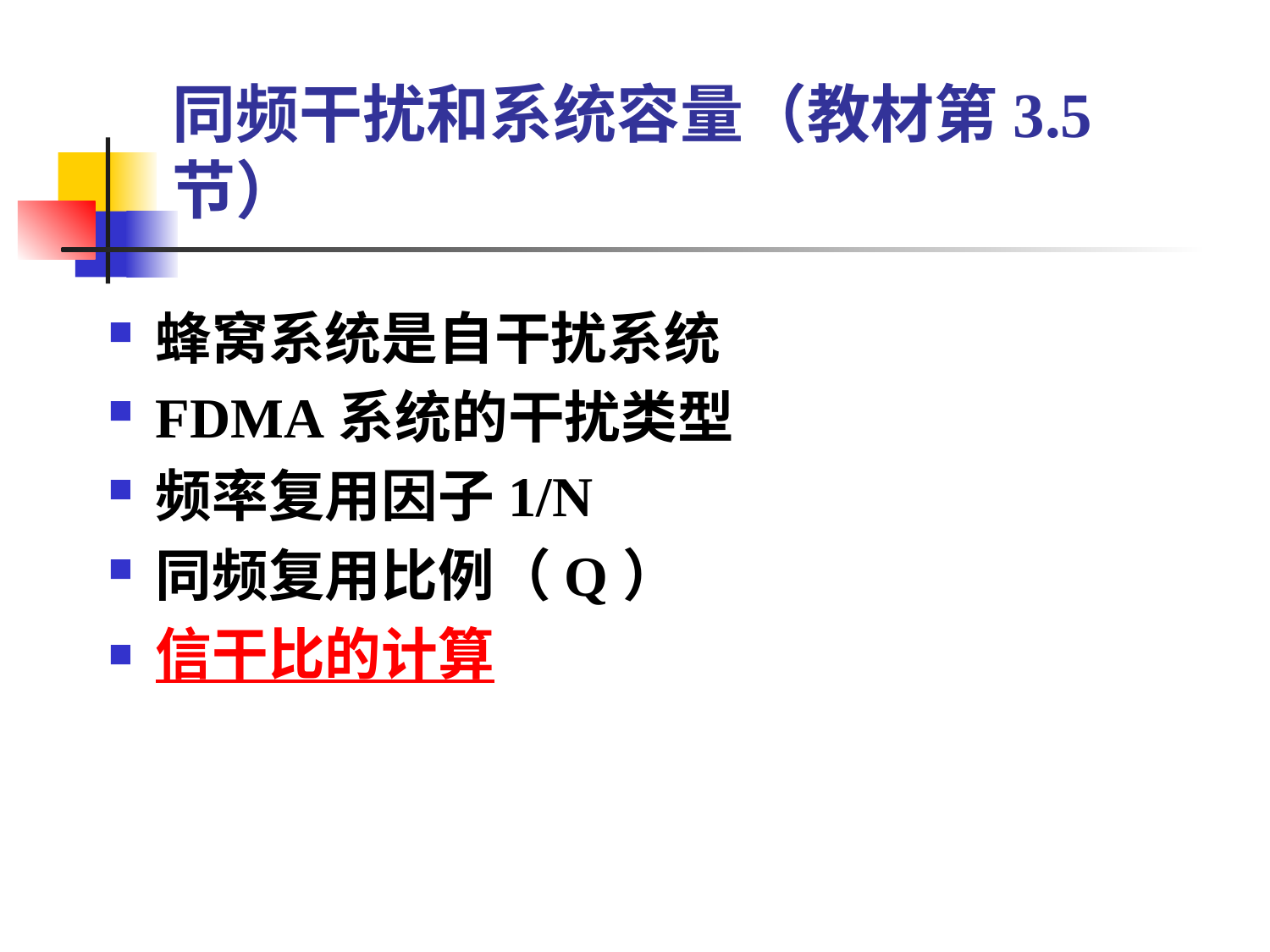

同频干扰和系统容量（教材第3.5节）
蜂窝系统是自干扰系统
FDMA系统的干扰类型
频率复用因子1/N
同频复用比例（Q）
信干比的计算